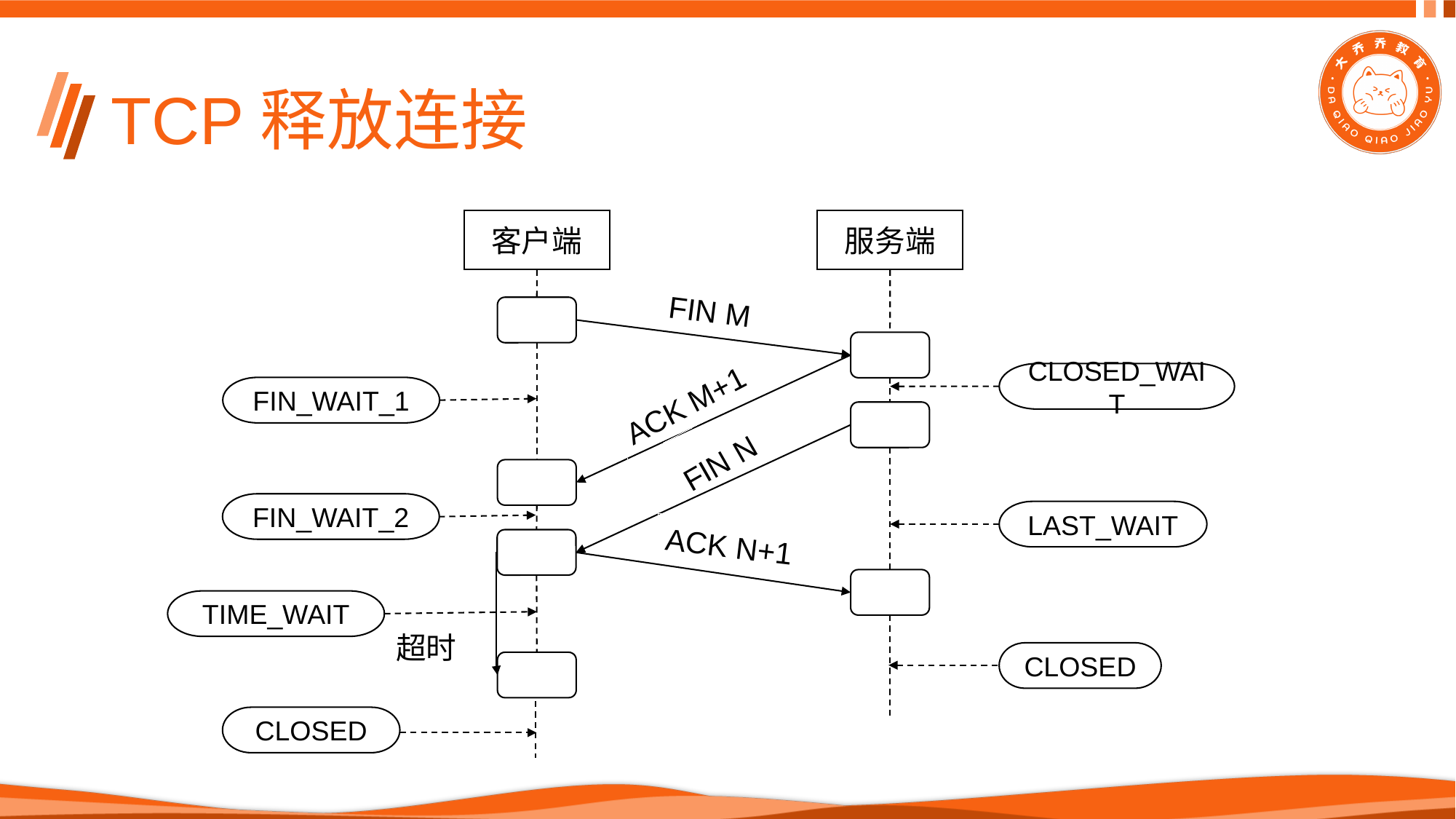

# TCP释放连接
客户端
服务端
FIN M

CLOSED_WAIT
FIN_WAIT_1
ACK M+1

FIN N

FIN_WAIT_2
LAST_WAIT
ACK N+1

TIME_WAIT
超时
CLOSED

CLOSED